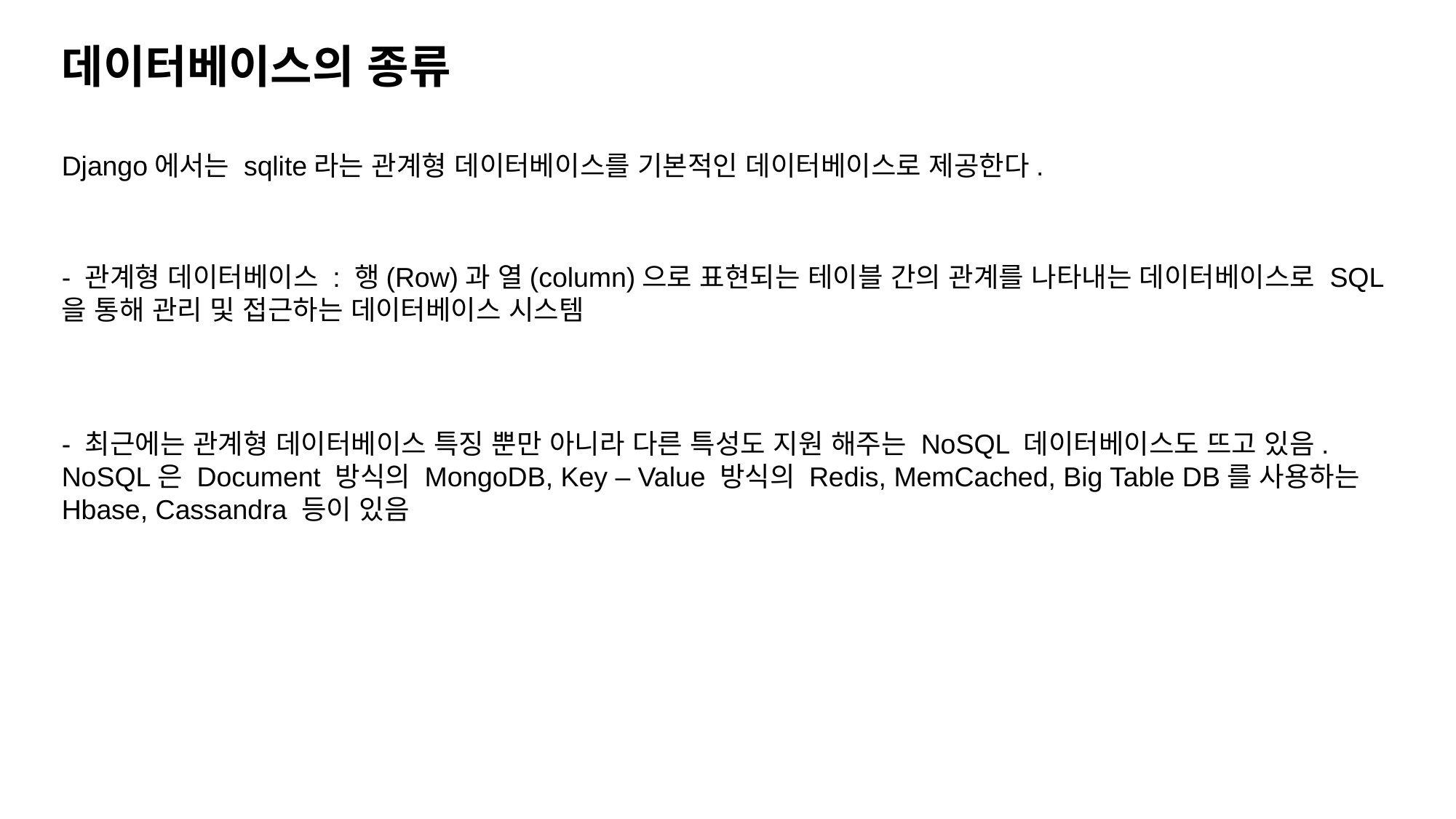

데이터베이스의 종류
Django에서는 sqlite라는 관계형 데이터베이스를 기본적인 데이터베이스로 제공한다.
- 관계형 데이터베이스 : 행(Row)과 열(column)으로 표현되는 테이블 간의 관계를 나타내는 데이터베이스로 SQL을 통해 관리 및 접근하는 데이터베이스 시스템
- 최근에는 관계형 데이터베이스 특징 뿐만 아니라 다른 특성도 지원 해주는 NoSQL 데이터베이스도 뜨고 있음. NoSQL은 Document 방식의 MongoDB, Key – Value 방식의 Redis, MemCached, Big Table DB를 사용하는 Hbase, Cassandra 등이 있음